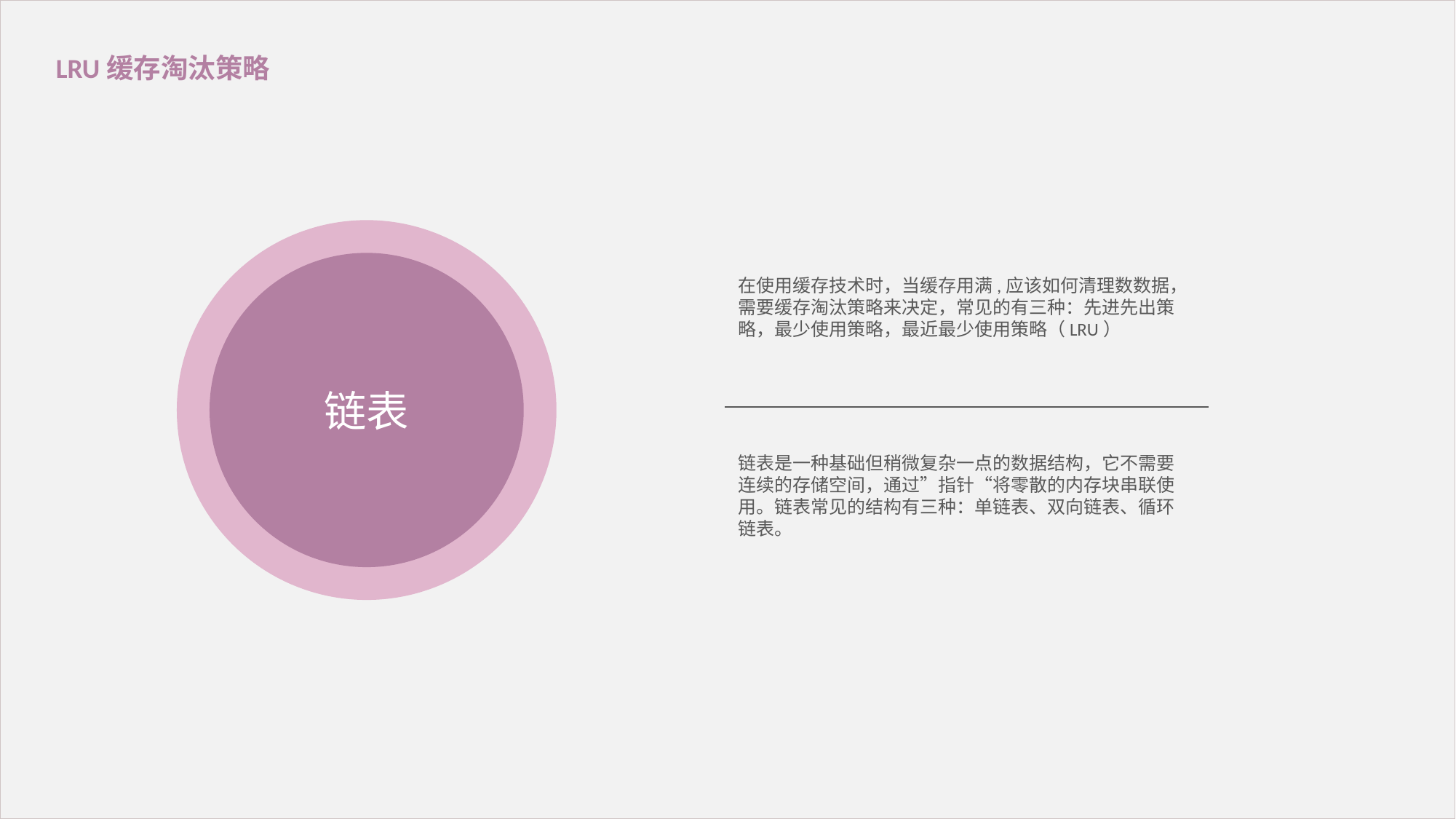

LRU缓存淘汰策略

链表
在使用缓存技术时，当缓存用满,应该如何清理数数据，需要缓存淘汰策略来决定，常见的有三种：先进先出策略，最少使用策略，最近最少使用策略（LRU）
链表是一种基础但稍微复杂一点的数据结构，它不需要连续的存储空间，通过”指针“将零散的内存块串联使用。链表常见的结构有三种：单链表、双向链表、循环链表。